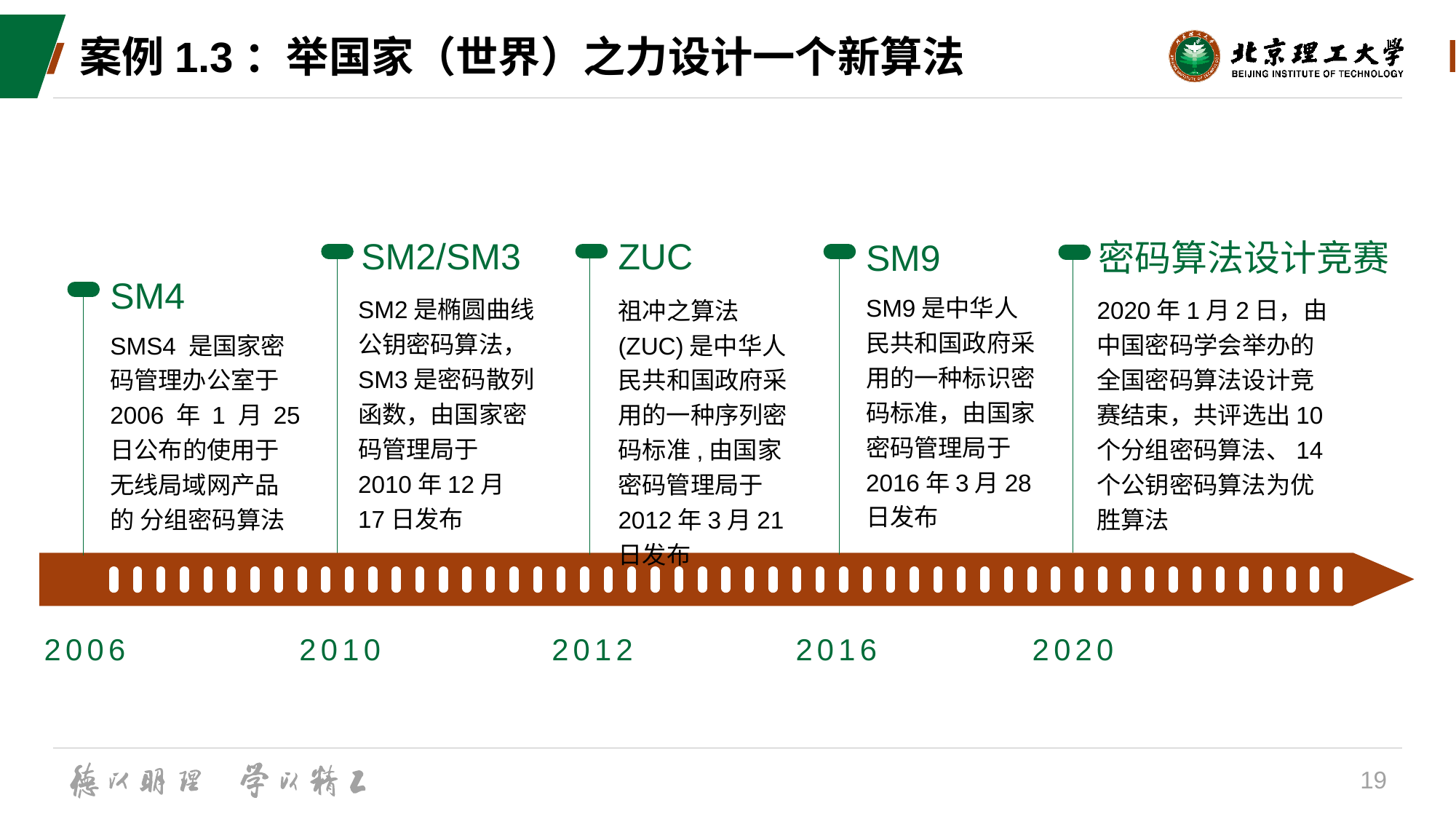

# 案例1.3：举国家（世界）之力设计一个新算法
ZUC
SM2/SM3
密码算法设计竞赛
SM9
SM4
SM9是中华人民共和国政府采用的一种标识密码标准，由国家密码管理局于2016年3月28日发布
SM2是椭圆曲线公钥密码算法，SM3是密码散列函数，由国家密码管理局于2010年12月17日发布
2020年1月2日，由中国密码学会举办的全国密码算法设计竞赛结束，共评选出10个分组密码算法、14个公钥密码算法为优胜算法
祖冲之算法(ZUC)是中华人民共和国政府采用的一种序列密码标准,由国家密码管理局于2012年3月21日发布
SMS4 是国家密码管理办公室于 2006 年 1 月 25 日公布的使用于无线局域网产品的 分组密码算法

2006
2010
2012
2016
2020